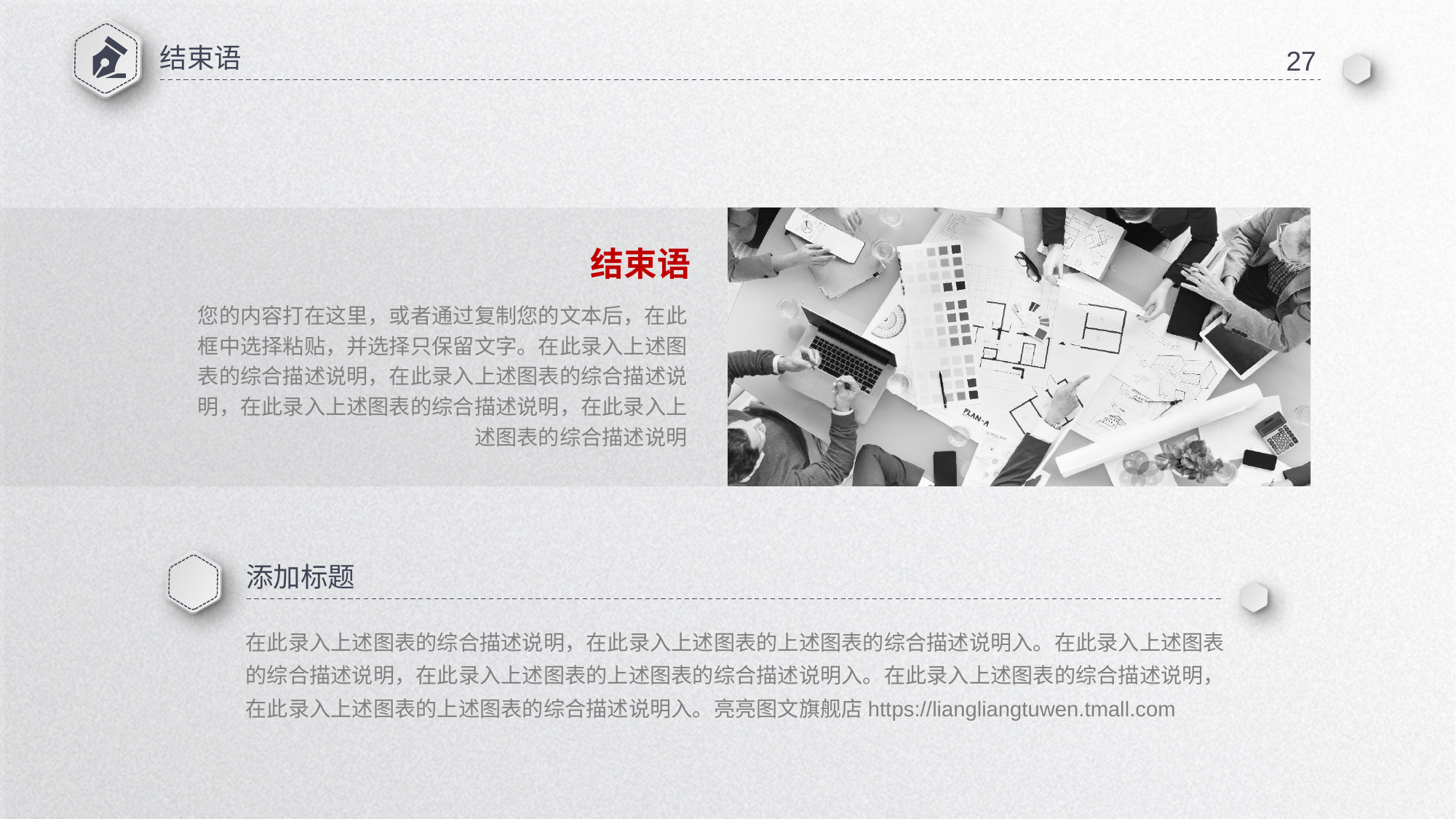

结束语
27

结束语
您的内容打在这里，或者通过复制您的文本后，在此框中选择粘贴，并选择只保留文字。在此录入上述图表的综合描述说明，在此录入上述图表的综合描述说明，在此录入上述图表的综合描述说明，在此录入上述图表的综合描述说明

添加标题

在此录入上述图表的综合描述说明，在此录入上述图表的上述图表的综合描述说明入。在此录入上述图表的综合描述说明，在此录入上述图表的上述图表的综合描述说明入。在此录入上述图表的综合描述说明，在此录入上述图表的上述图表的综合描述说明入。亮亮图文旗舰店https://liangliangtuwen.tmall.com
延时符